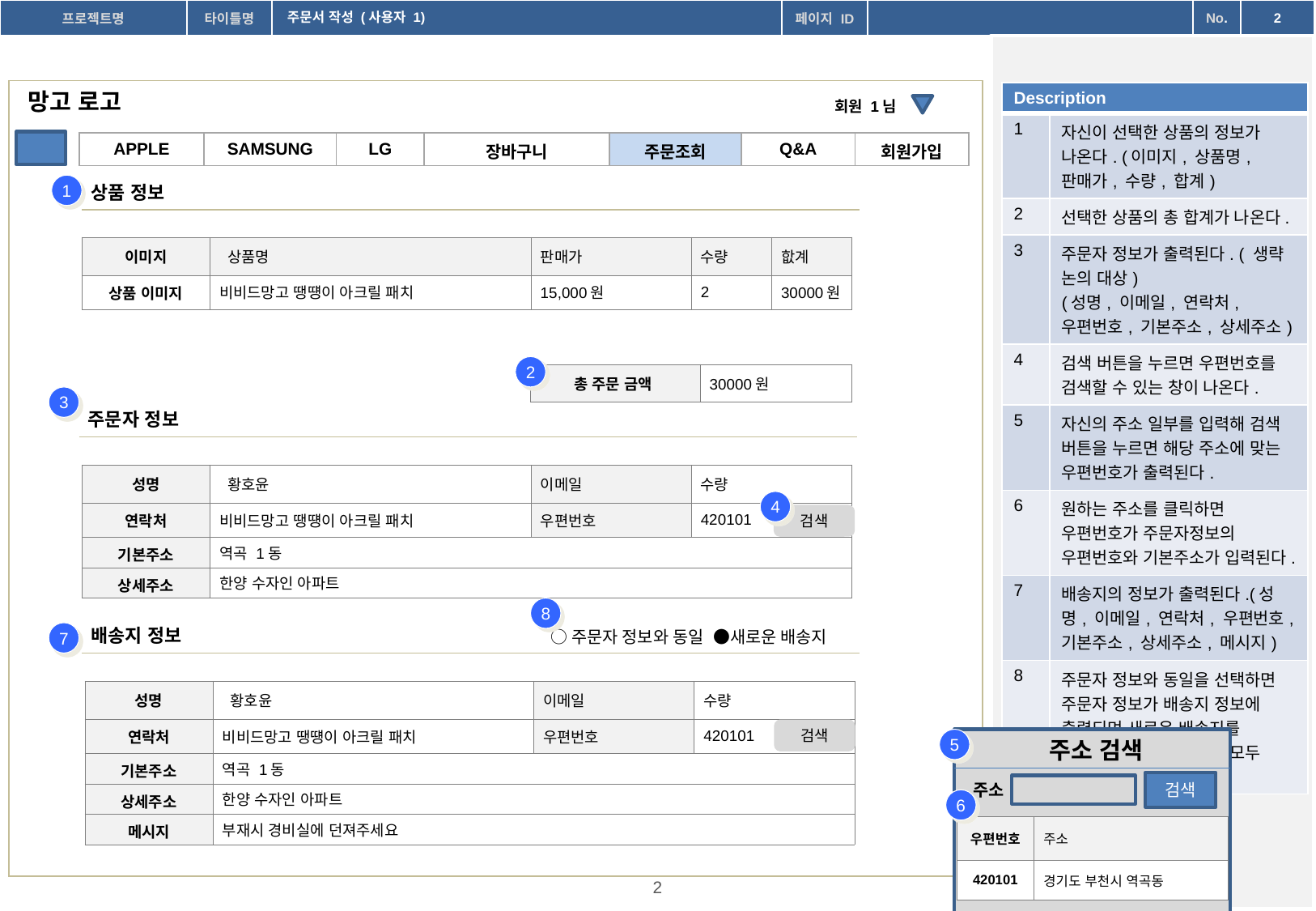

주문서 작성 (사용자 1)

망고 로고
| Description |  |
| --- | --- |
| 1 | 자신이 선택한 상품의 정보가 나온다. (이미지, 상품명, 판매가, 수량, 합계) |
| 2 | 선택한 상품의 총 합계가 나온다. |
| 3 | 주문자 정보가 출력된다. ( 생략 논의 대상) (성명, 이메일, 연락처, 우편번호, 기본주소, 상세주소) |
| 4 | 검색 버튼을 누르면 우편번호를 검색할 수 있는 창이 나온다. |
| 5 | 자신의 주소 일부를 입력해 검색 버튼을 누르면 해당 주소에 맞는 우편번호가 출력된다. |
| 6 | 원하는 주소를 클릭하면 우편번호가 주문자정보의 우편번호와 기본주소가 입력된다. |
| 7 | 배송지의 정보가 출력된다.(성명, 이메일, 연락처, 우편번호, 기본주소, 상세주소, 메시지) |
| 8 | 주문자 정보와 동일을 선택하면 주문자 정보가 배송지 정보에 출력되며 새로운 배송지를 선택하면 배송지 정보가 모두 지워진다. |
회원 1님

| APPLE | SAMSUNG | LG | 장바구니 | 주문조회 | Q&A | 회원가입 |
| --- | --- | --- | --- | --- | --- | --- |
1
상품 정보
| 이미지 | 상품명 | 판매가 | 수량 | 핪계 |
| --- | --- | --- | --- | --- |
| 상품 이미지 | 비비드망고 땡떙이 아크릴 패치 | 15,000원 | 2 | 30000원 |
2
| 총 주문 금액 | 30000원 |
| --- | --- |
3
주문자 정보
| 성명 | 황호윤 | 이메일 | 수량 |
| --- | --- | --- | --- |
| 연락처 | 비비드망고 땡떙이 아크릴 패치 | 우편번호 | 420101 |
| 기본주소 | 역곡 1동 |  |  |
| 상세주소 | 한양 수자인 아파트 |  |  |
4
검색
8
배송지 정보
○주문자 정보와 동일  ●새로운 배송지
7
| 성명 | 황호윤 | 이메일 | 수량 |
| --- | --- | --- | --- |
| 연락처 | 비비드망고 땡떙이 아크릴 패치 | 우편번호 | 420101 |
| 기본주소 | 역곡 1동 |  |  |
| 상세주소 | 한양 수자인 아파트 |  |  |
| 메시지 | 부재시 경비실에 던져주세요 |  |  |
검색
5

주소 검색
검색
주소

6
| 우편번호 | 주소 |
| --- | --- |
| 420101 | 경기도 부천시 역곡동 |
<< <  1 2 3 4 5 6 7 8 9 10  > >>